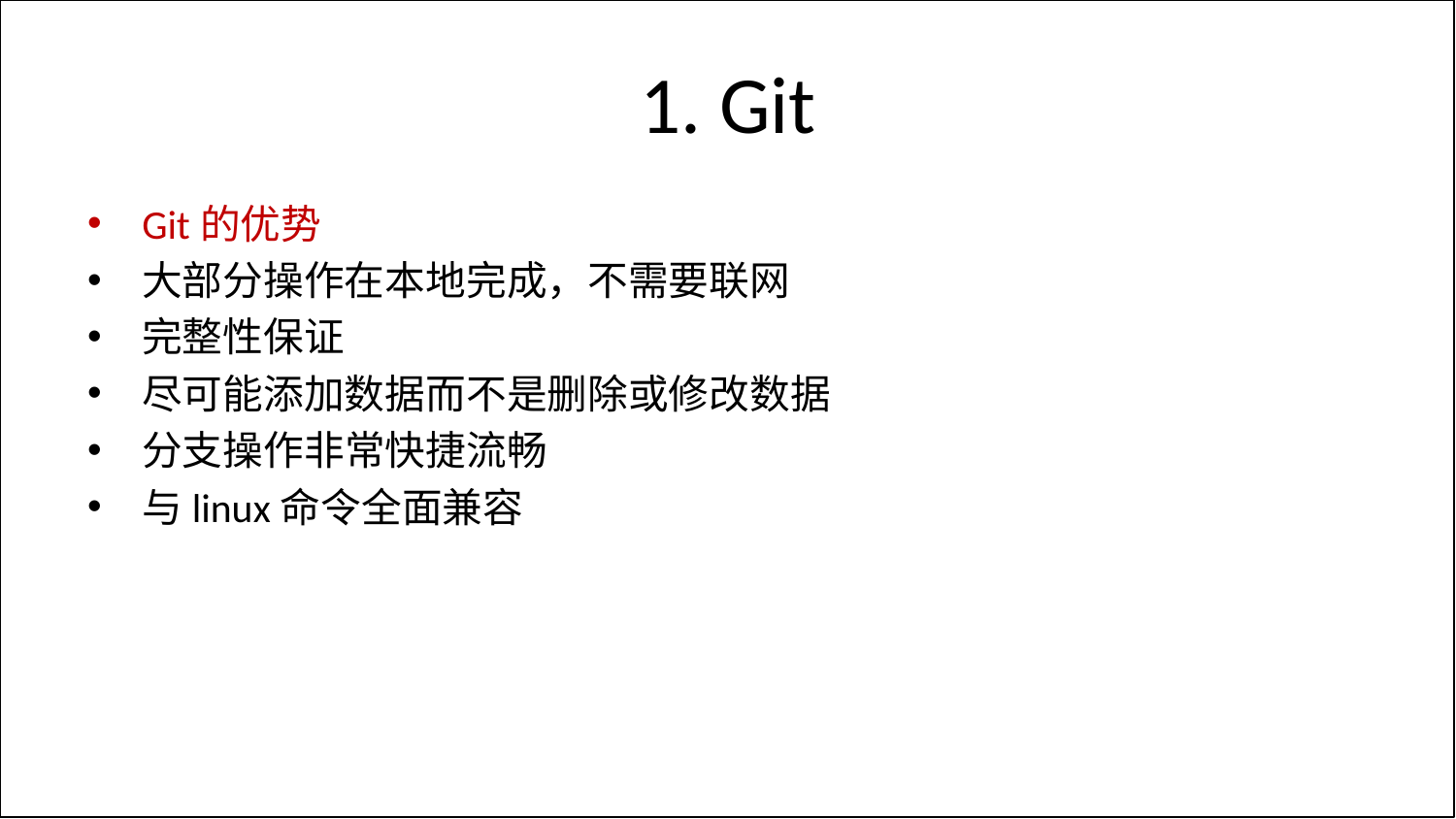

# 1. Git
Git的优势
大部分操作在本地完成，不需要联网
完整性保证
尽可能添加数据而不是删除或修改数据
分支操作非常快捷流畅
与linux命令全面兼容